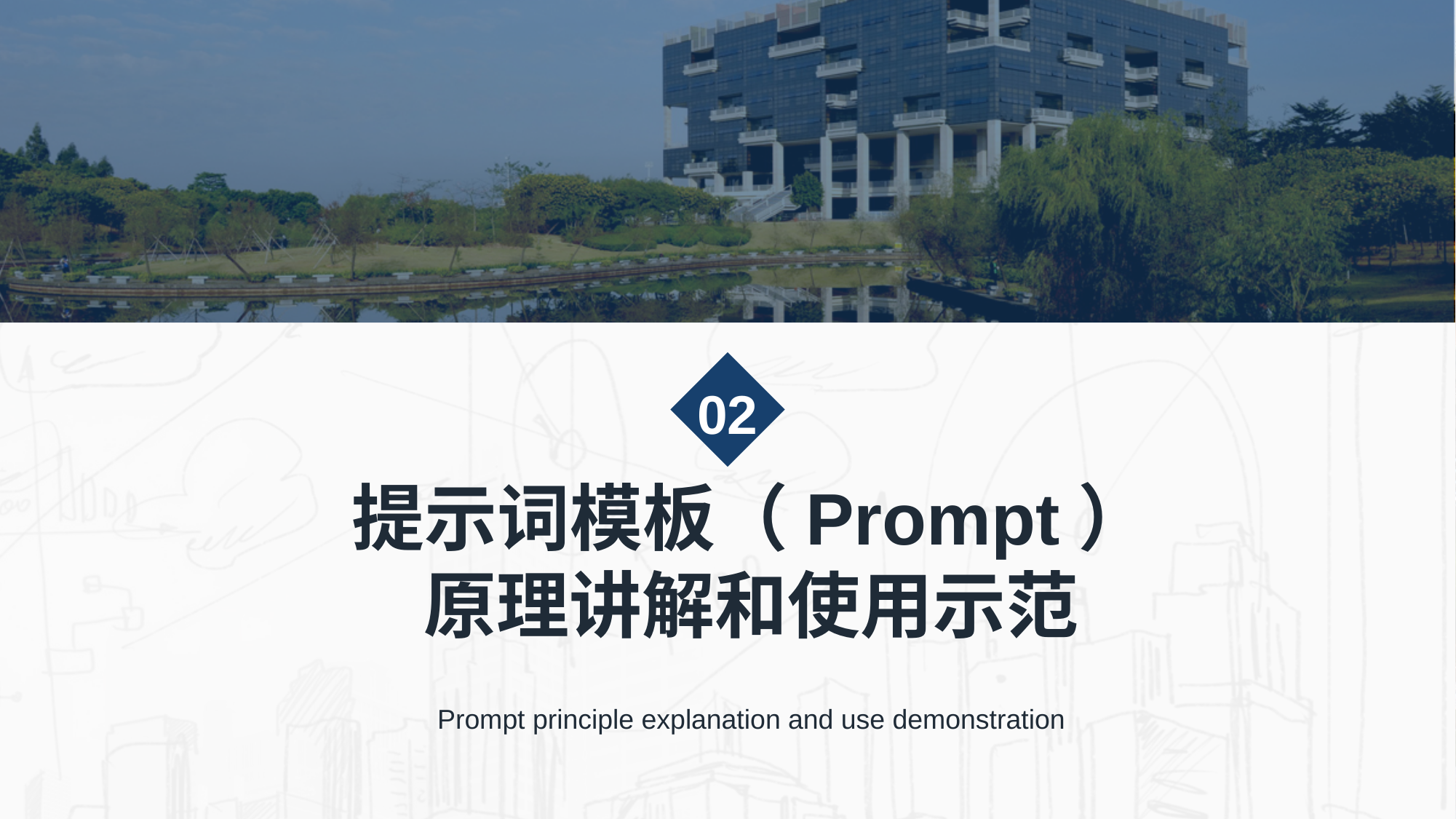

02
提示词模板（Prompt）原理讲解和使用示范
Prompt principle explanation and use demonstration